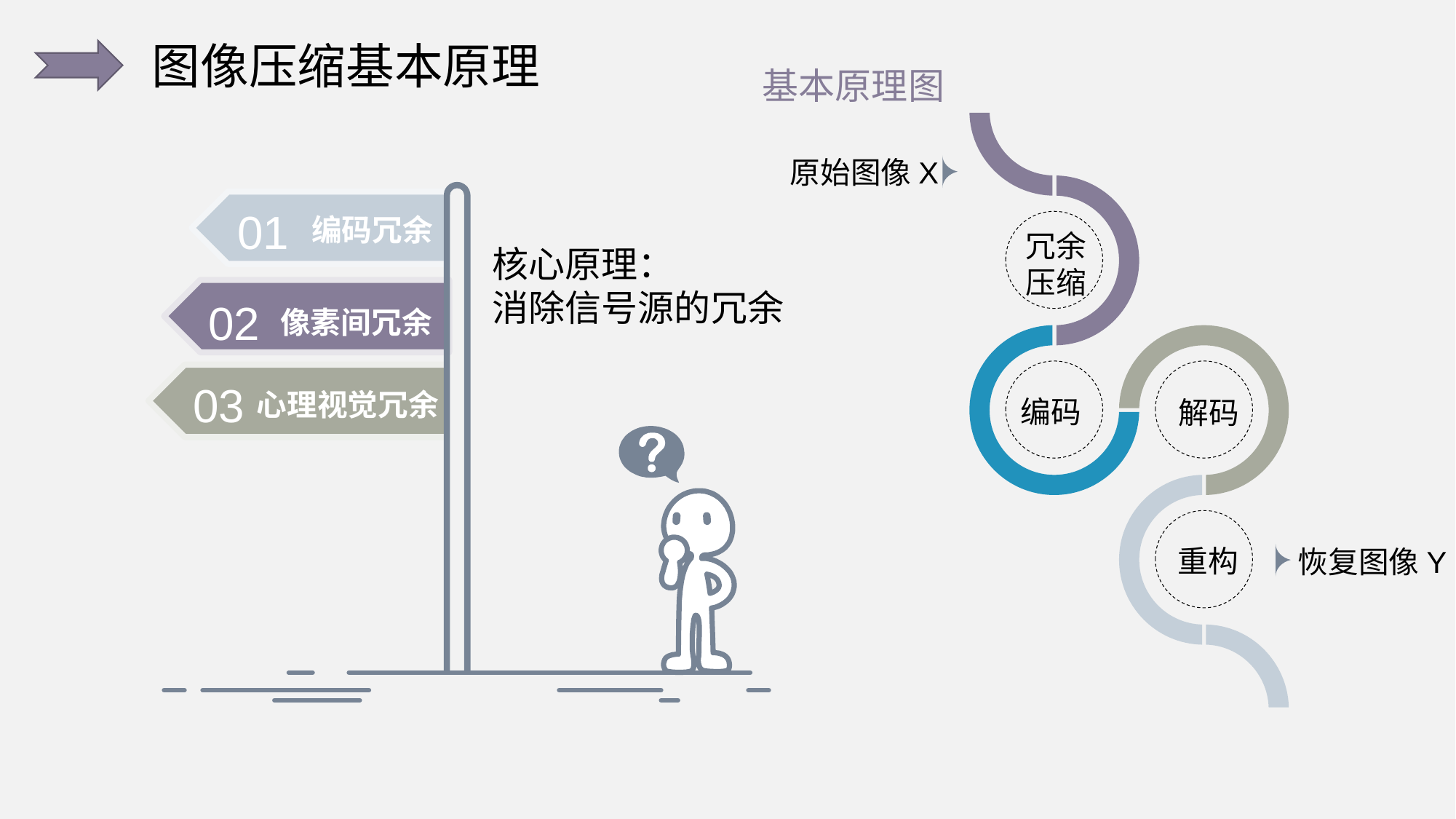

图像压缩基本原理

基本原理图

冗余压缩
编码
解码
重构
恢复图像Y
原始图像X

01
编码冗余

02
像素间冗余

03
心理视觉冗余

核心原理：
消除信号源的冗余